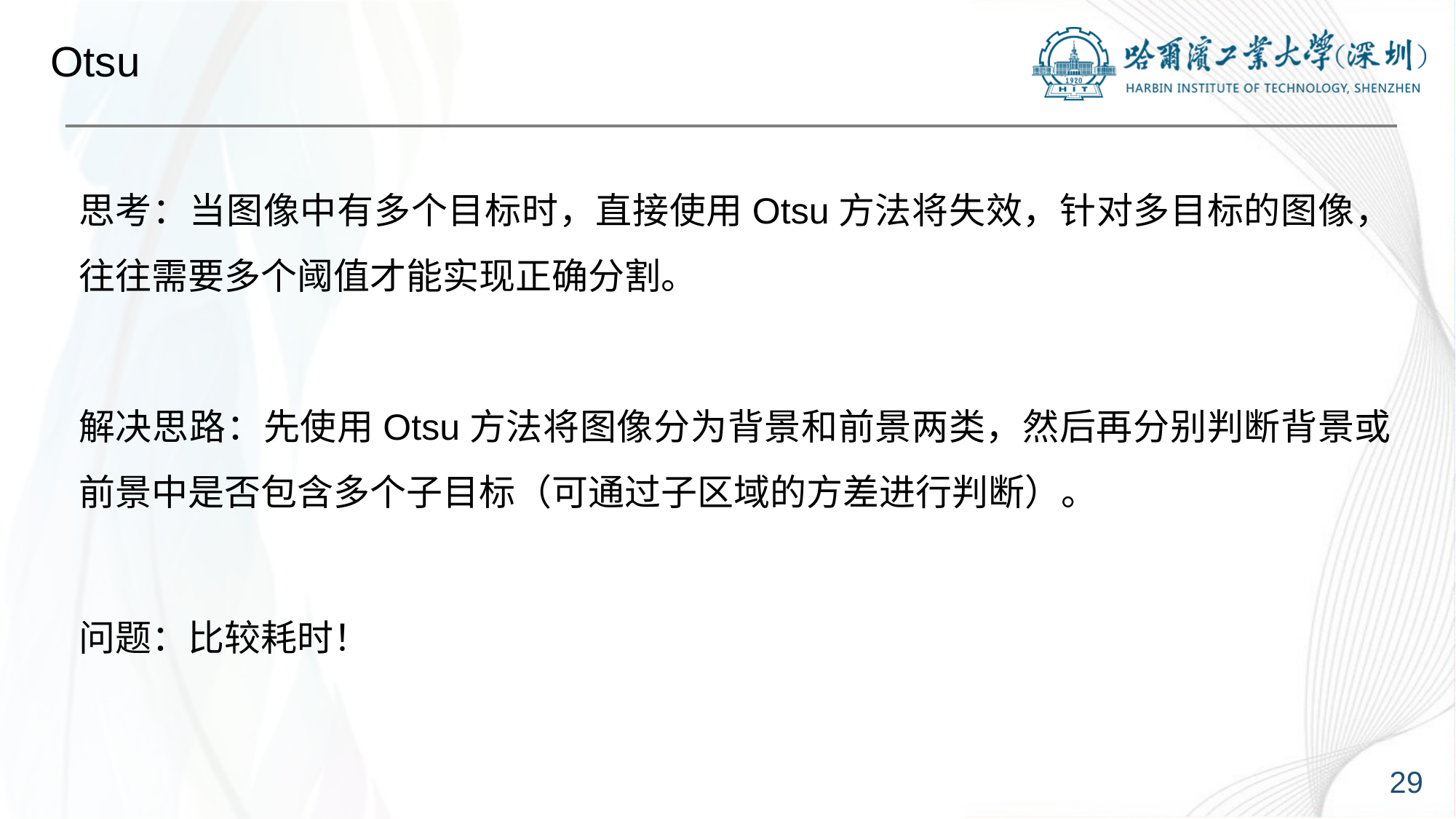

# Otsu
思考：当图像中有多个目标时，直接使用Otsu方法将失效，针对多目标的图像，往往需要多个阈值才能实现正确分割。
解决思路：先使用Otsu方法将图像分为背景和前景两类，然后再分别判断背景或前景中是否包含多个子目标（可通过子区域的方差进行判断）。

问题：比较耗时！
29